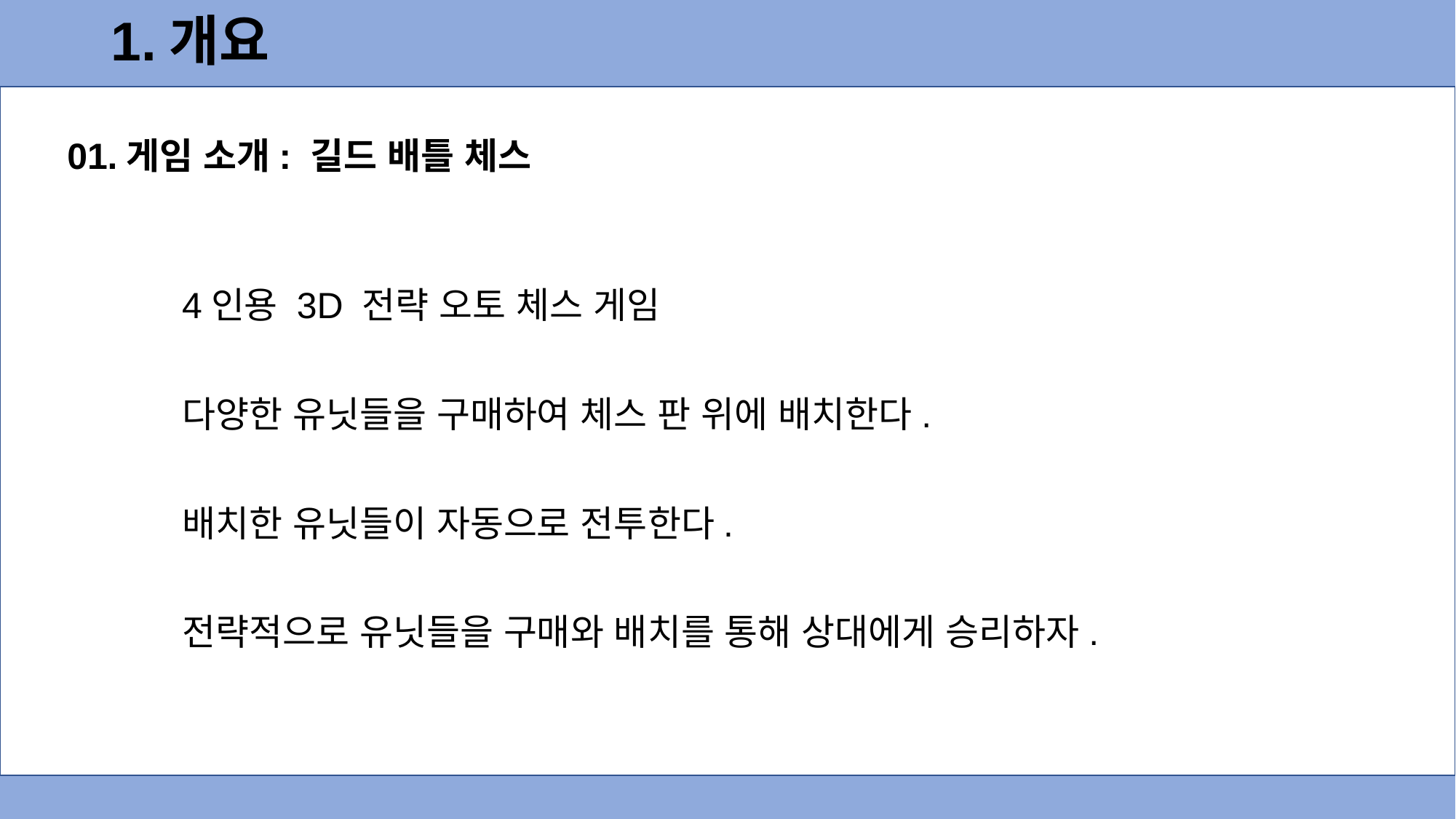

# 1.개요

01.게임 소개: 길드 배틀 체스
	4인용 3D 전략 오토 체스 게임

	다양한 유닛들을 구매하여 체스 판 위에 배치한다.

	배치한 유닛들이 자동으로 전투한다.

	전략적으로 유닛들을 구매와 배치를 통해 상대에게 승리하자.